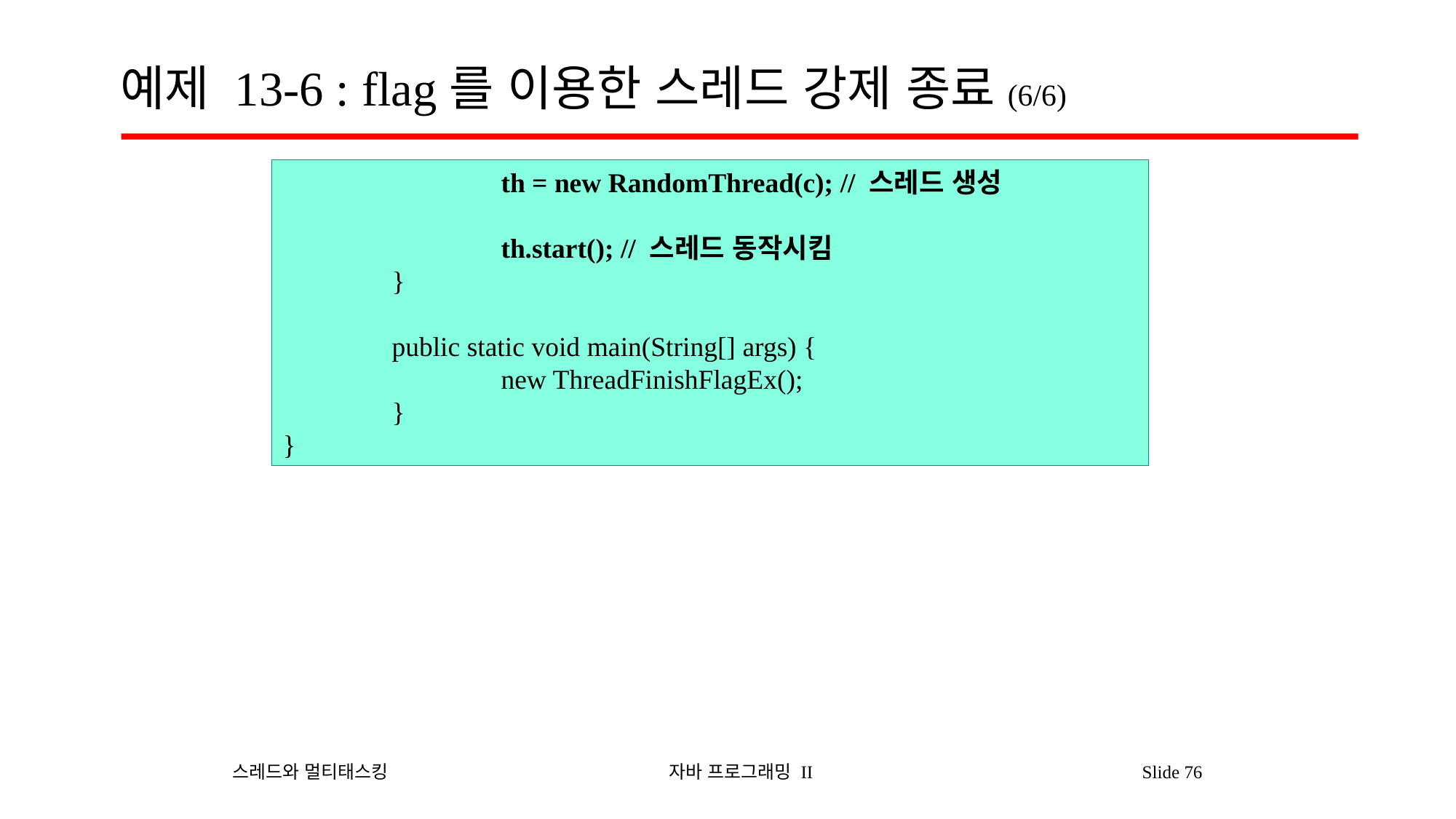

# 예제 13-6 : flag를 이용한 스레드 강제 종료(6/6)
		th = new RandomThread(c); // 스레드 생성
		th.start(); // 스레드 동작시킴
	}

	public static void main(String[] args) {
		new ThreadFinishFlagEx();
	}
}